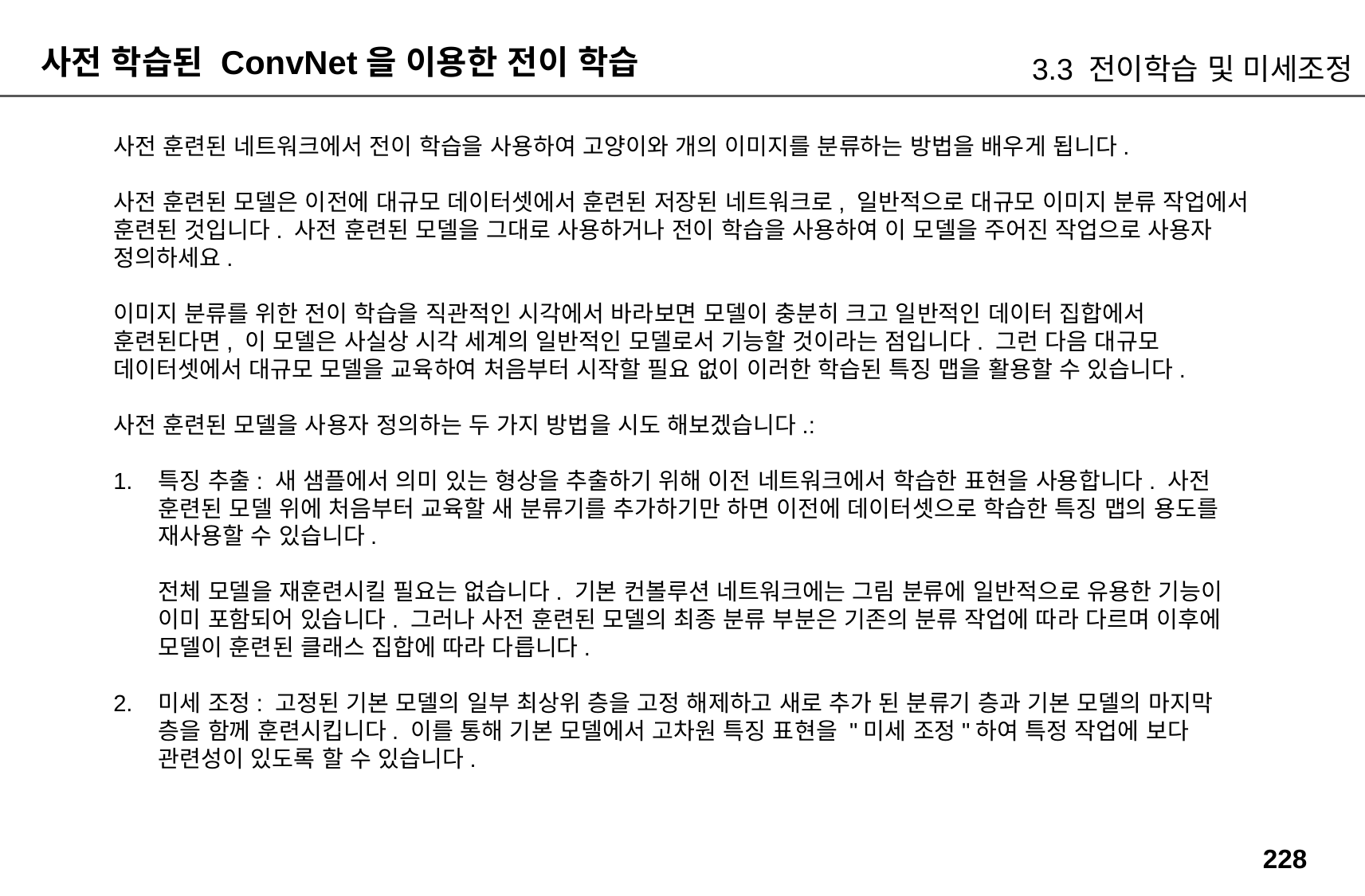

사전 학습된 ConvNet을 이용한 전이 학습
3.3 전이학습 및 미세조정
사전 훈련된 네트워크에서 전이 학습을 사용하여 고양이와 개의 이미지를 분류하는 방법을 배우게 됩니다.

사전 훈련된 모델은 이전에 대규모 데이터셋에서 훈련된 저장된 네트워크로, 일반적으로 대규모 이미지 분류 작업에서 훈련된 것입니다. 사전 훈련된 모델을 그대로 사용하거나 전이 학습을 사용하여 이 모델을 주어진 작업으로 사용자 정의하세요.

이미지 분류를 위한 전이 학습을 직관적인 시각에서 바라보면 모델이 충분히 크고 일반적인 데이터 집합에서 훈련된다면, 이 모델은 사실상 시각 세계의 일반적인 모델로서 기능할 것이라는 점입니다. 그런 다음 대규모 데이터셋에서 대규모 모델을 교육하여 처음부터 시작할 필요 없이 이러한 학습된 특징 맵을 활용할 수 있습니다.

사전 훈련된 모델을 사용자 정의하는 두 가지 방법을 시도 해보겠습니다.:

특징 추출: 새 샘플에서 의미 있는 형상을 추출하기 위해 이전 네트워크에서 학습한 표현을 사용합니다. 사전 훈련된 모델 위에 처음부터 교육할 새 분류기를 추가하기만 하면 이전에 데이터셋으로 학습한 특징 맵의 용도를 재사용할 수 있습니다.
전체 모델을 재훈련시킬 필요는 없습니다. 기본 컨볼루션 네트워크에는 그림 분류에 일반적으로 유용한 기능이 이미 포함되어 있습니다. 그러나 사전 훈련된 모델의 최종 분류 부분은 기존의 분류 작업에 따라 다르며 이후에 모델이 훈련된 클래스 집합에 따라 다릅니다.

미세 조정: 고정된 기본 모델의 일부 최상위 층을 고정 해제하고 새로 추가 된 분류기 층과 기본 모델의 마지막 층을 함께 훈련시킵니다. 이를 통해 기본 모델에서 고차원 특징 표현을 "미세 조정"하여 특정 작업에 보다 관련성이 있도록 할 수 있습니다.